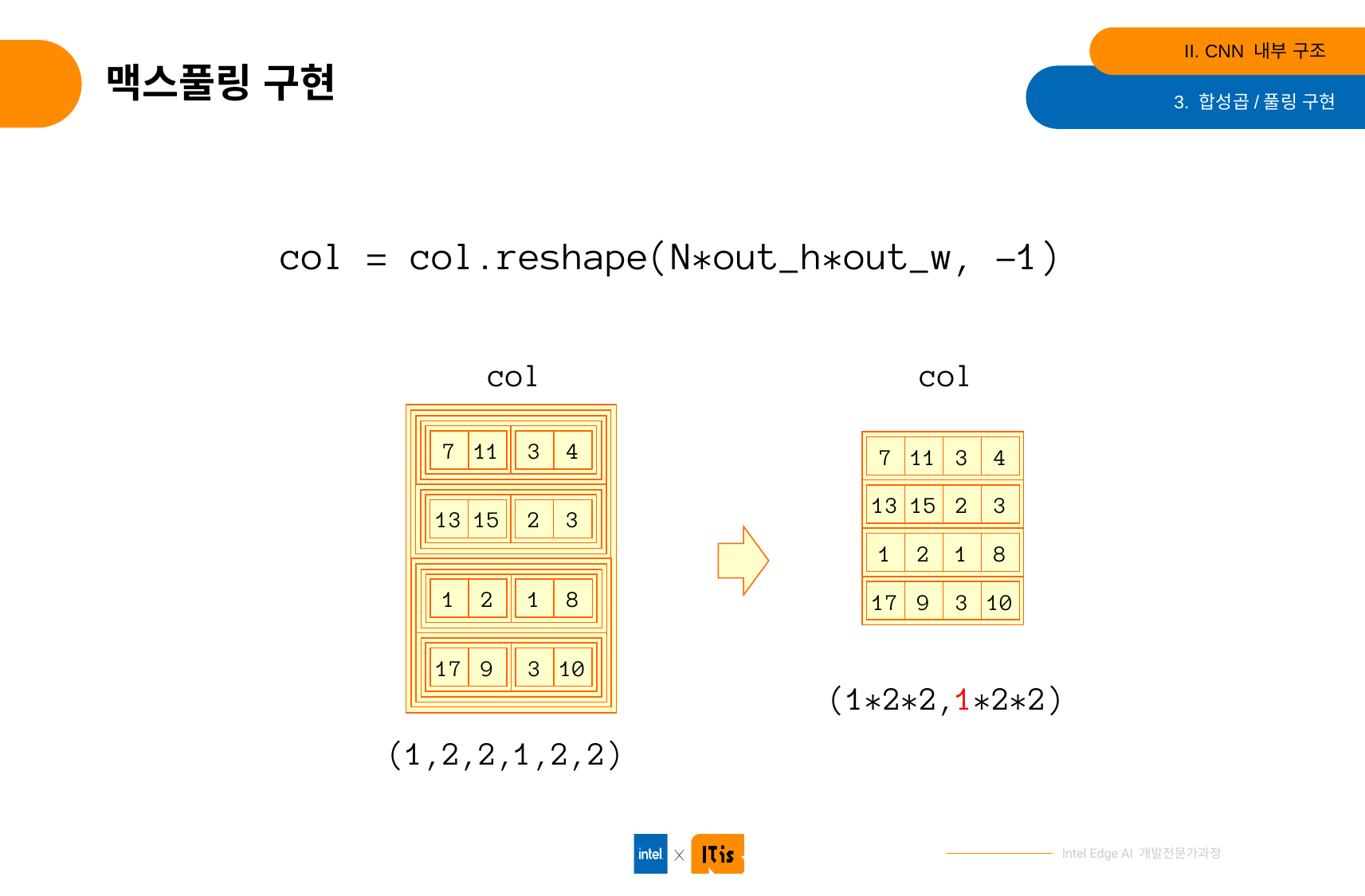

II. CNN 내부 구조
# 맥스풀링 구현
3. 합성곱/풀링 구현
col = col.reshape(N*out_h*out_w, -1)
col
col

3
4
7
11

7
11
3
4

13
15
2
3

2
3
13
15

1
2
1
8

1
8
1
2
17
9
3
10

3
10
17
9
(1*2*2,1*2*2)
(1,2,2,1,2,2)